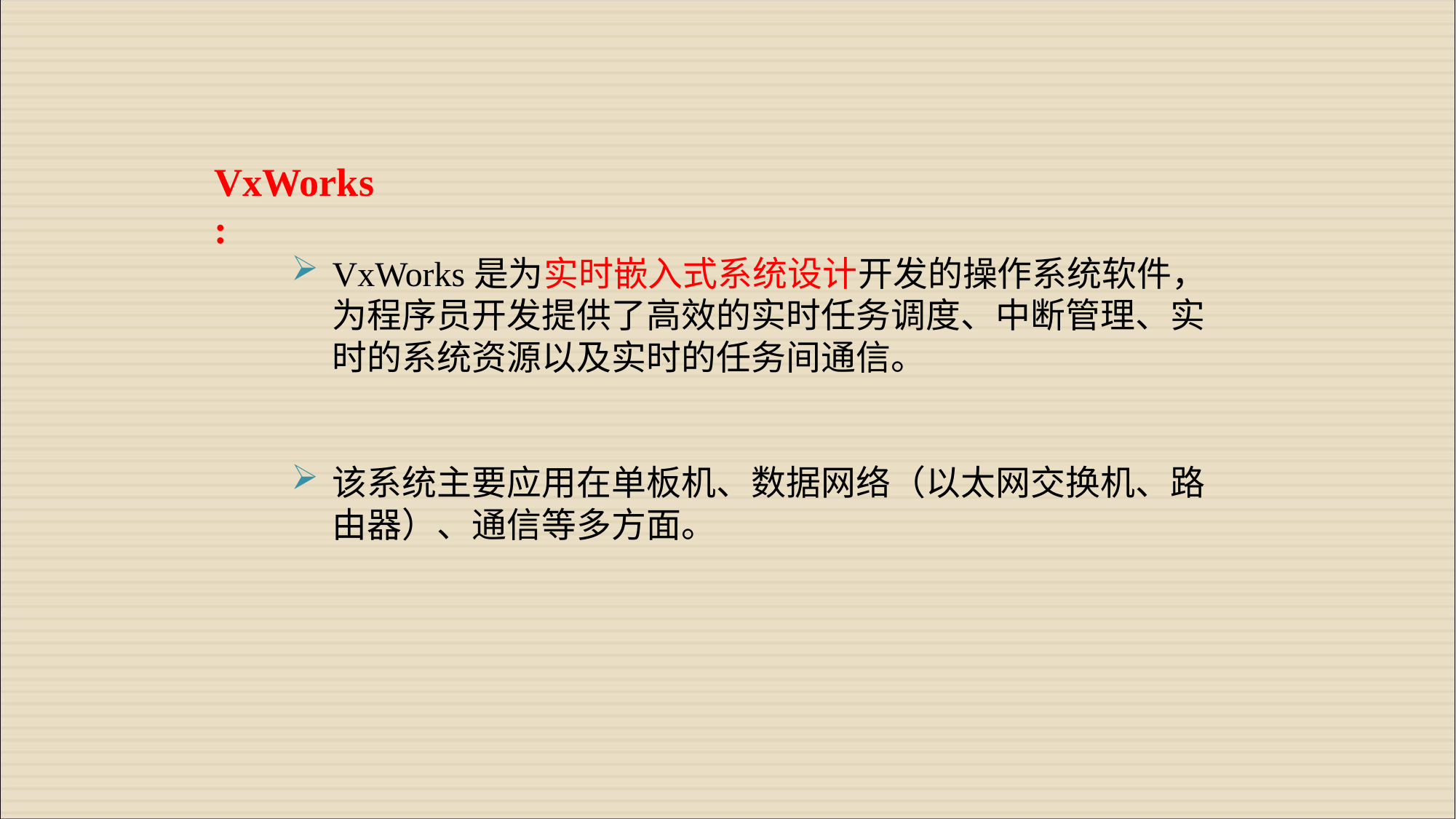

VxWorks:
VxWorks是为实时嵌入式系统设计开发的操作系统软件，为程序员开发提供了高效的实时任务调度、中断管理、实时的系统资源以及实时的任务间通信。

该系统主要应用在单板机、数据网络（以太网交换机、路由器）、通信等多方面。